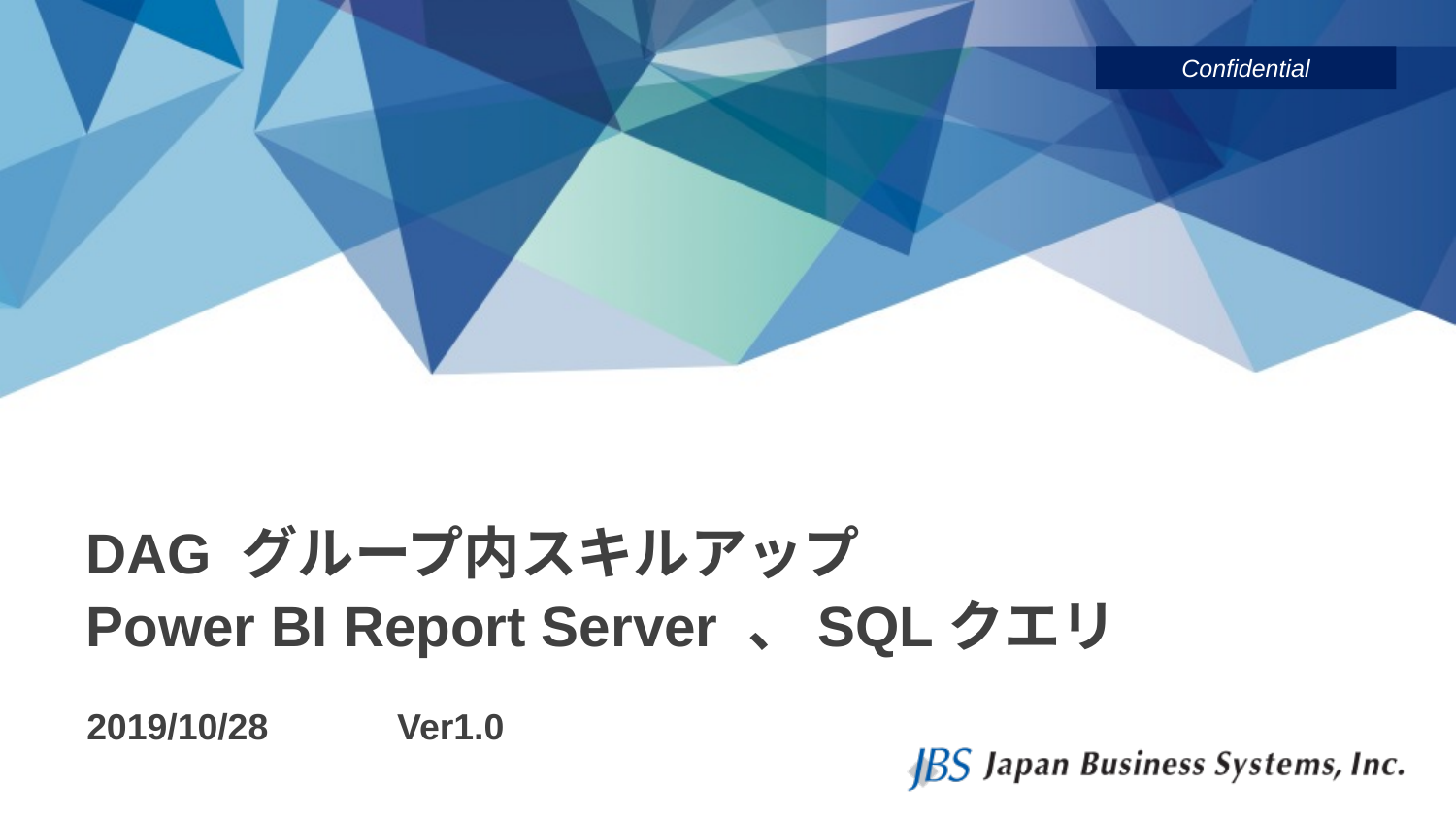

# DAG グループ内スキルアップ Power BI Report Server 、SQLクエリ
2019/10/28
Ver1.0